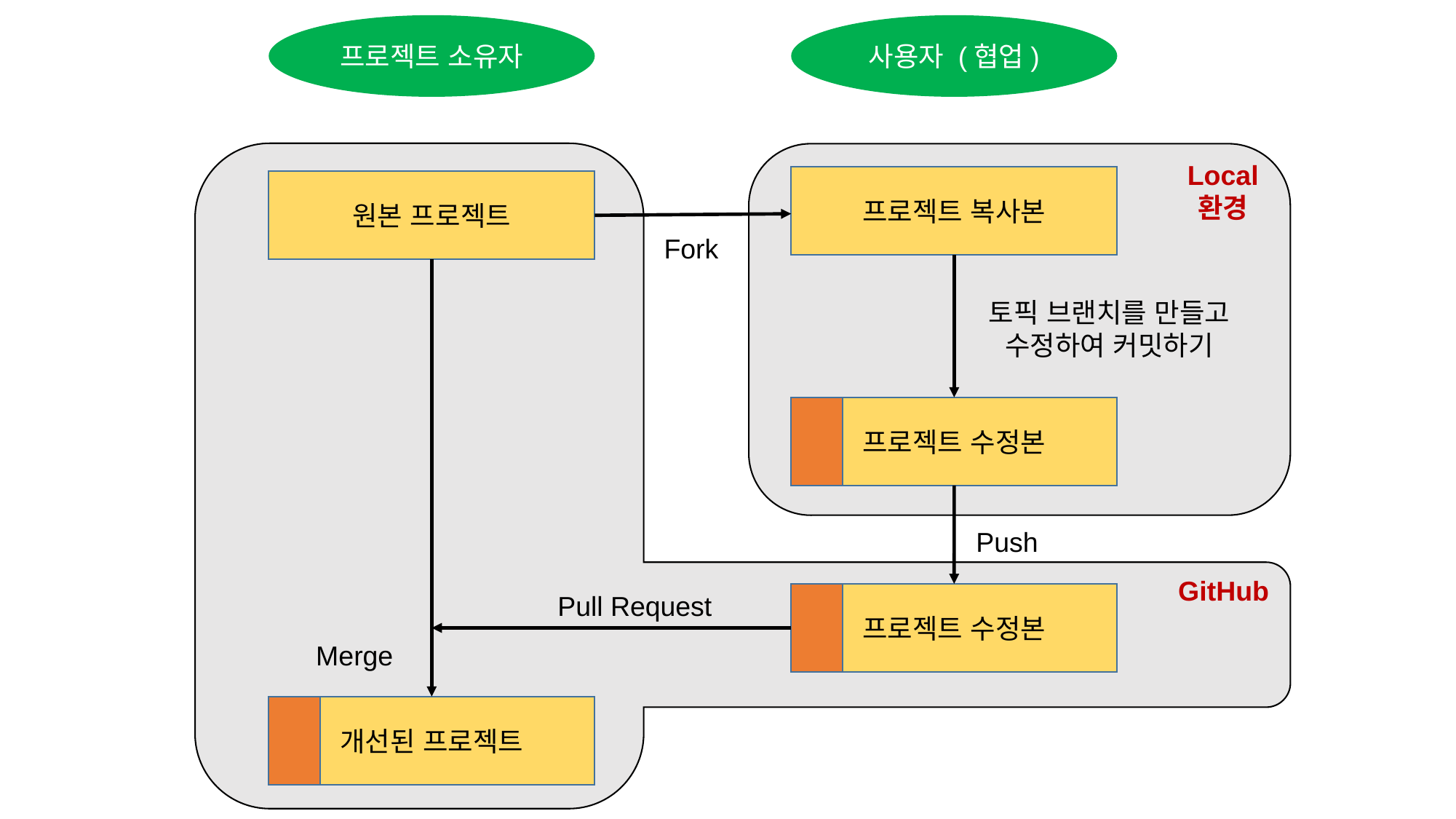

프로젝트 소유자
사용자 (협업)

Local
환경
프로젝트 복사본
원본 프로젝트
Fork
토픽 브랜치를 만들고
수정하여 커밋하기
프로젝트 수정본

Push
GitHub
Pull Request
프로젝트 수정본

Merge
개선된 프로젝트